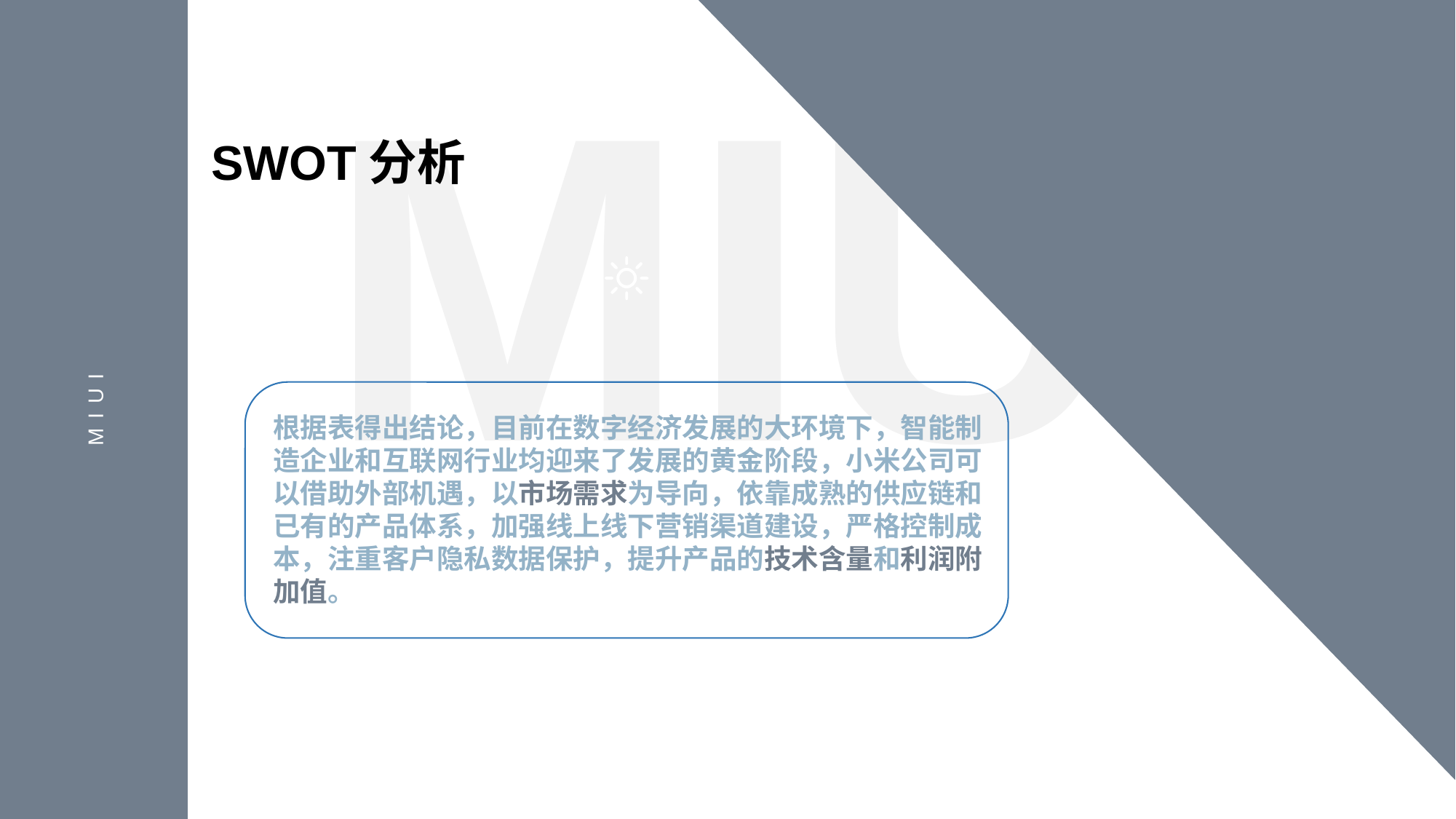

MIUI

SWOT分析

MIUI
根据表得出结论，目前在数字经济发展的大环境下，智能制造企业和互联网行业均迎来了发展的黄金阶段，小米公司可以借助外部机遇，以市场需求为导向，依靠成熟的供应链和已有的产品体系，加强线上线下营销渠道建设，严格控制成本，注重客户隐私数据保护，提升产品的技术含量和利润附加值。